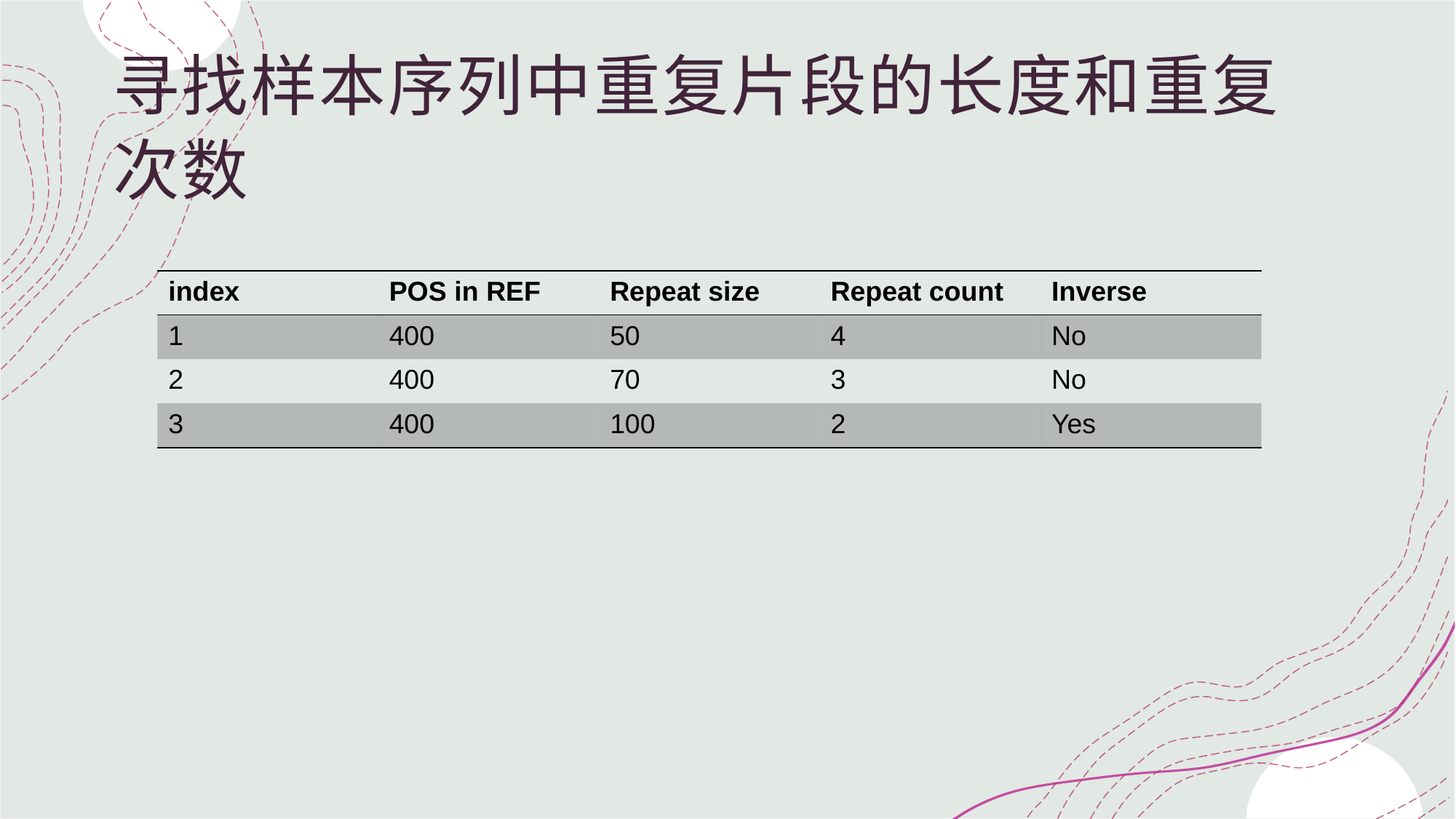

# 寻找样本序列中重复片段的长度和重复次数

| index | POS in REF | Repeat size | Repeat count | Inverse |
| --- | --- | --- | --- | --- |
| 1 | 400 | 50 | 4 | No |
| 2 | 400 | 70 | 3 | No |
| 3 | 400 | 100 | 2 | Yes |